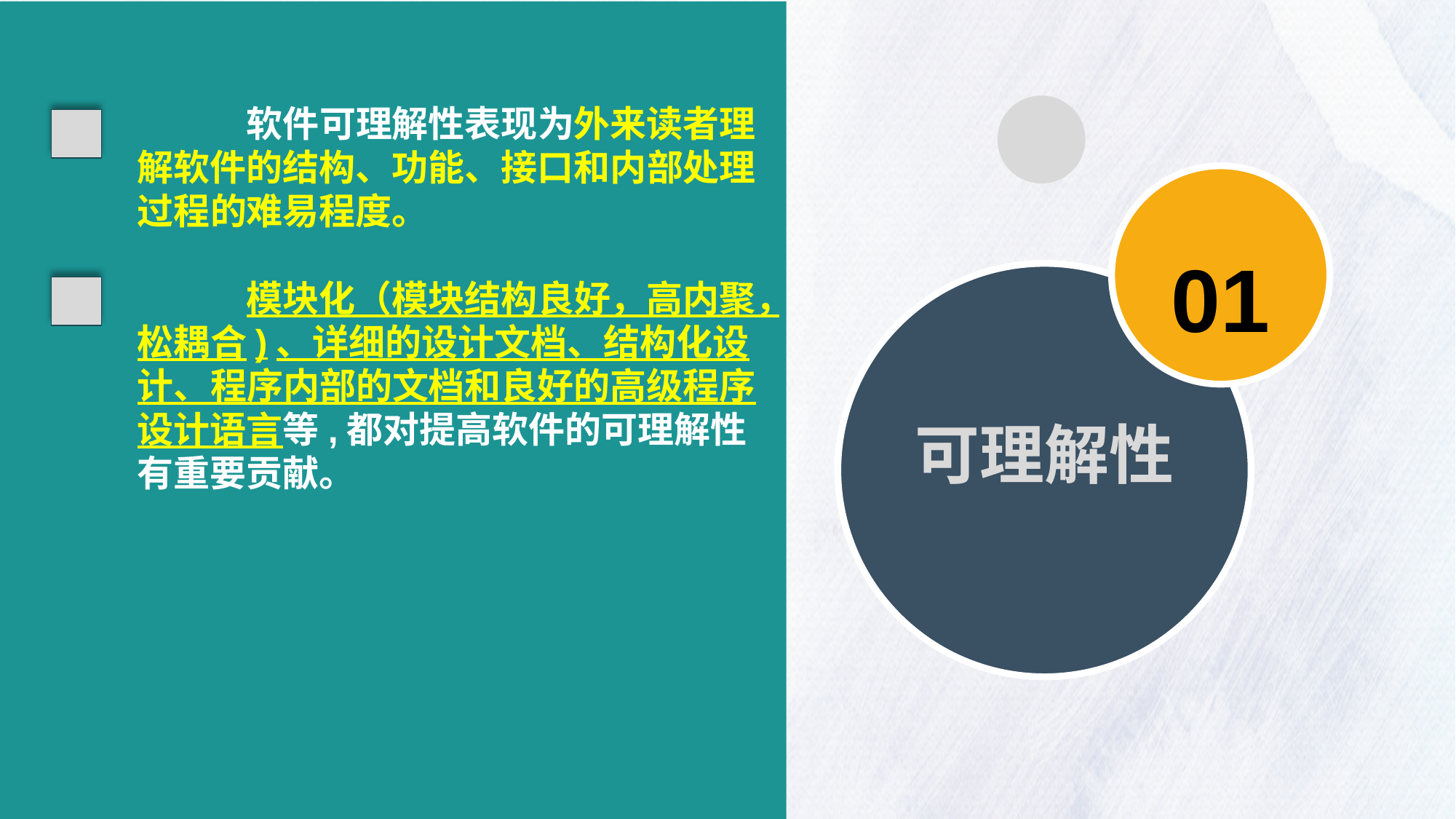

软件可理解性表现为外来读者理解软件的结构、功能、接口和内部处理过程的难易程度。

	模块化（模块结构良好，高内聚，松耦合)、详细的设计文档、结构化设计、程序内部的文档和良好的高级程序设计语言等,都对提高软件的可理解性有重要贡献。

01

可理解性